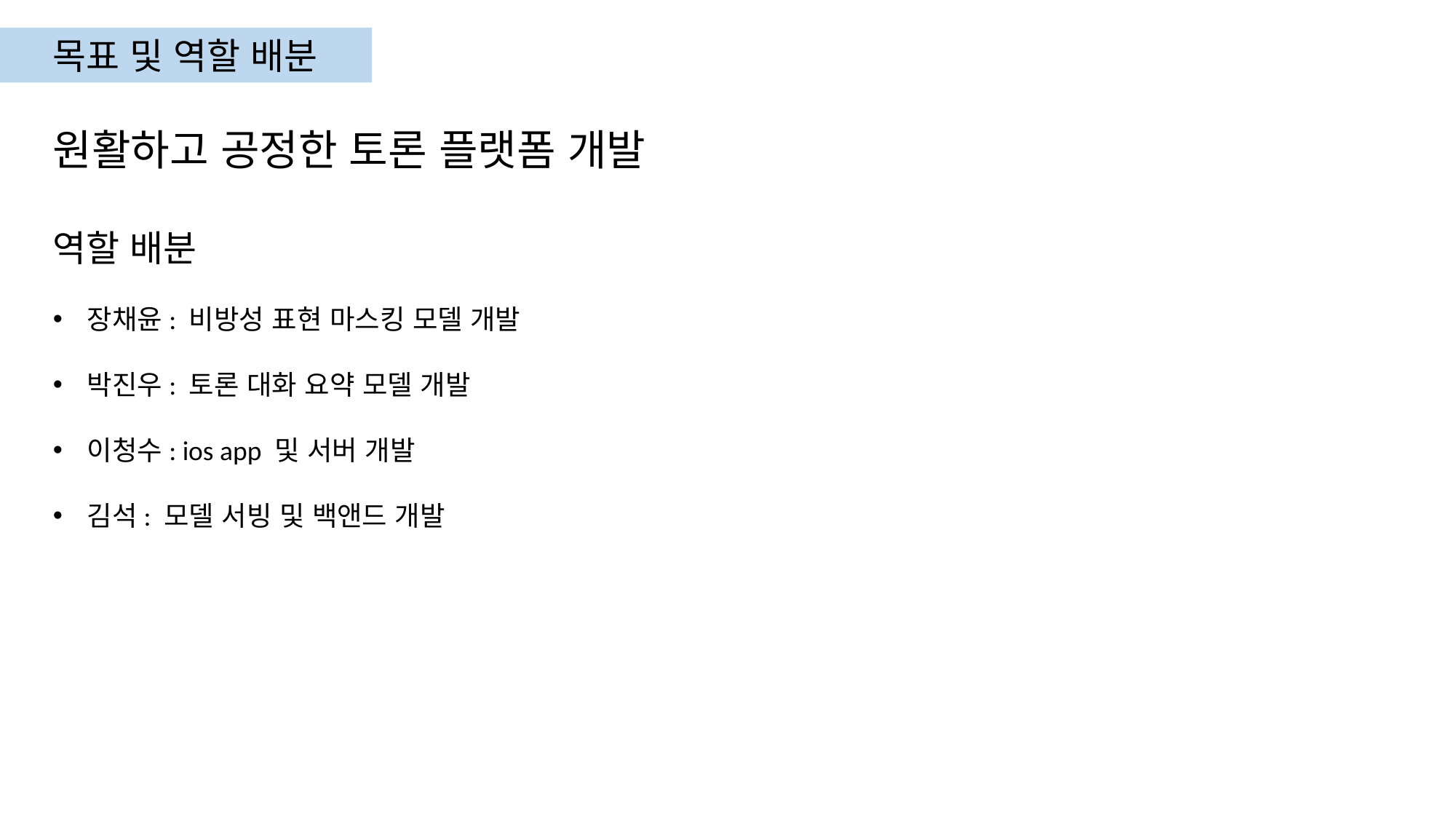

목표 및 역할 배분
원활하고 공정한 토론 플랫폼 개발

역할 배분

장채윤: 비방성 표현 마스킹 모델 개발

박진우: 토론 대화 요약 모델 개발

이청수: ios app 및 서버 개발

김석: 모델 서빙 및 백앤드 개발